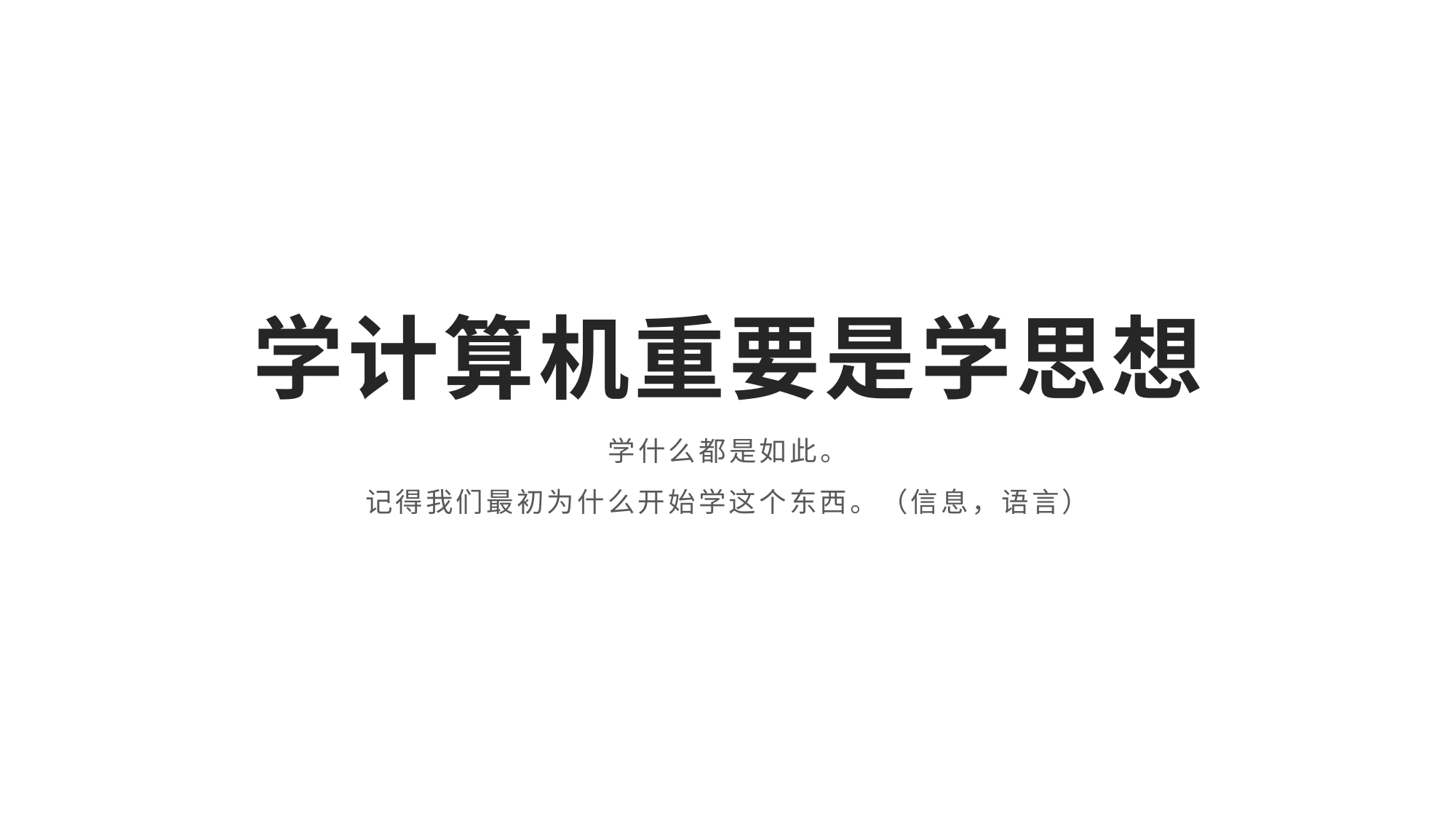

# 学计算机重要是学思想
学什么都是如此。
记得我们最初为什么开始学这个东西。（信息，语言）